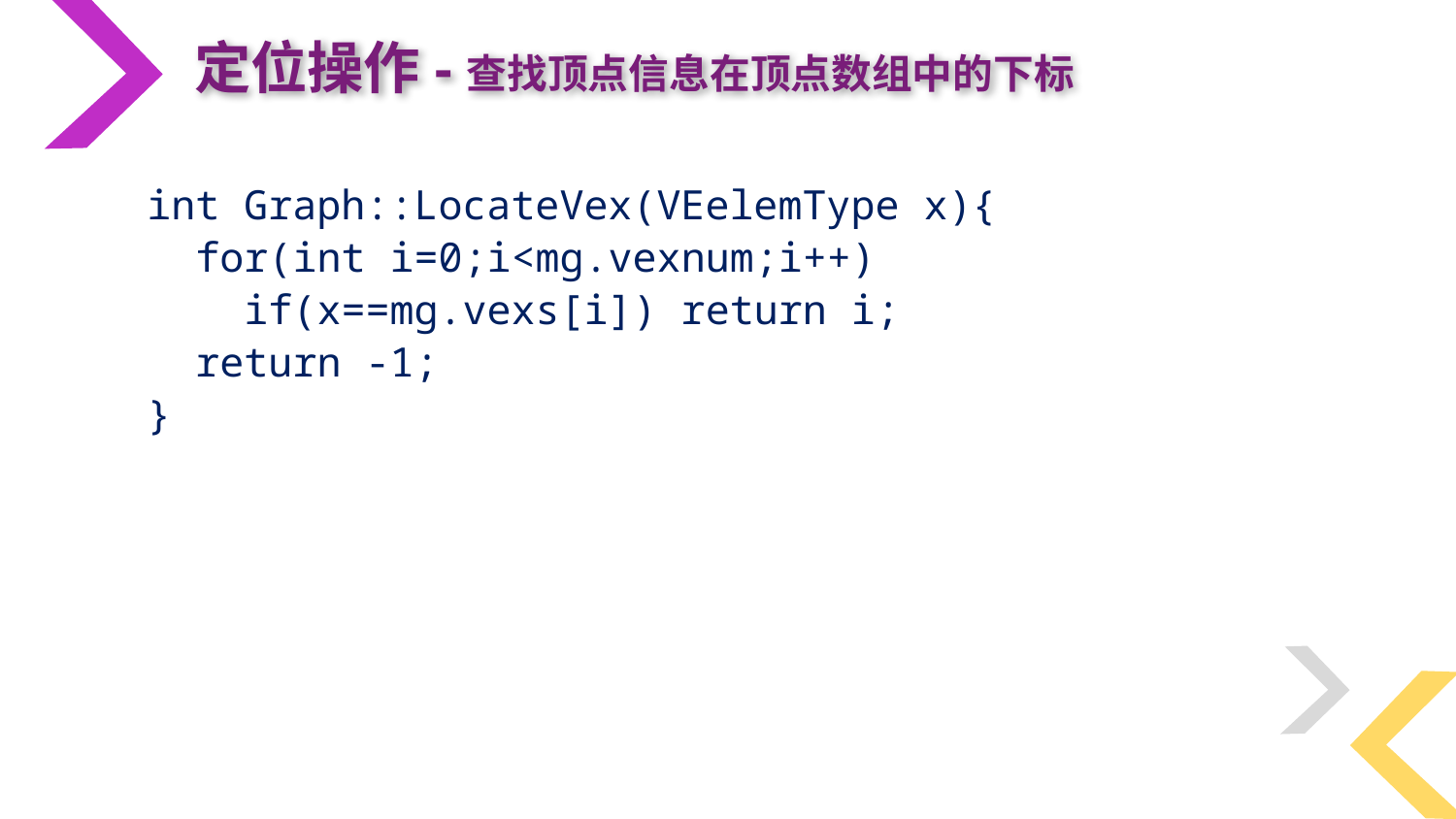

定位操作-查找顶点信息在顶点数组中的下标
int Graph::LocateVex(VEelemType x){
  for(int i=0;i<mg.vexnum;i++)
    if(x==mg.vexs[i]) return i;
  return -1;
}